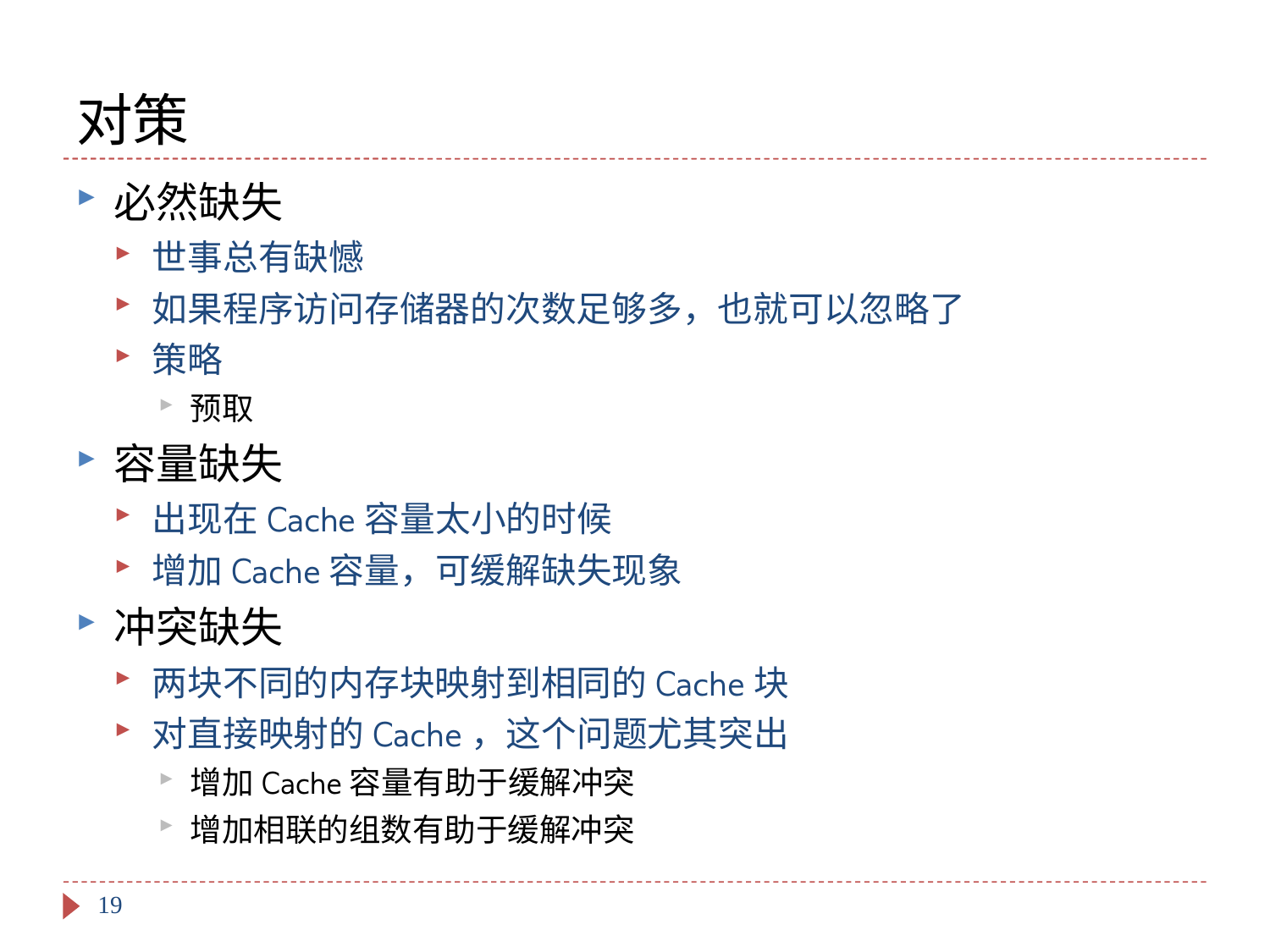

# 对策
必然缺失
世事总有缺憾
如果程序访问存储器的次数足够多，也就可以忽略了
策略
预取
容量缺失
出现在Cache容量太小的时候
增加Cache容量，可缓解缺失现象
冲突缺失
两块不同的内存块映射到相同的Cache块
对直接映射的Cache，这个问题尤其突出
增加Cache容量有助于缓解冲突
增加相联的组数有助于缓解冲突

19